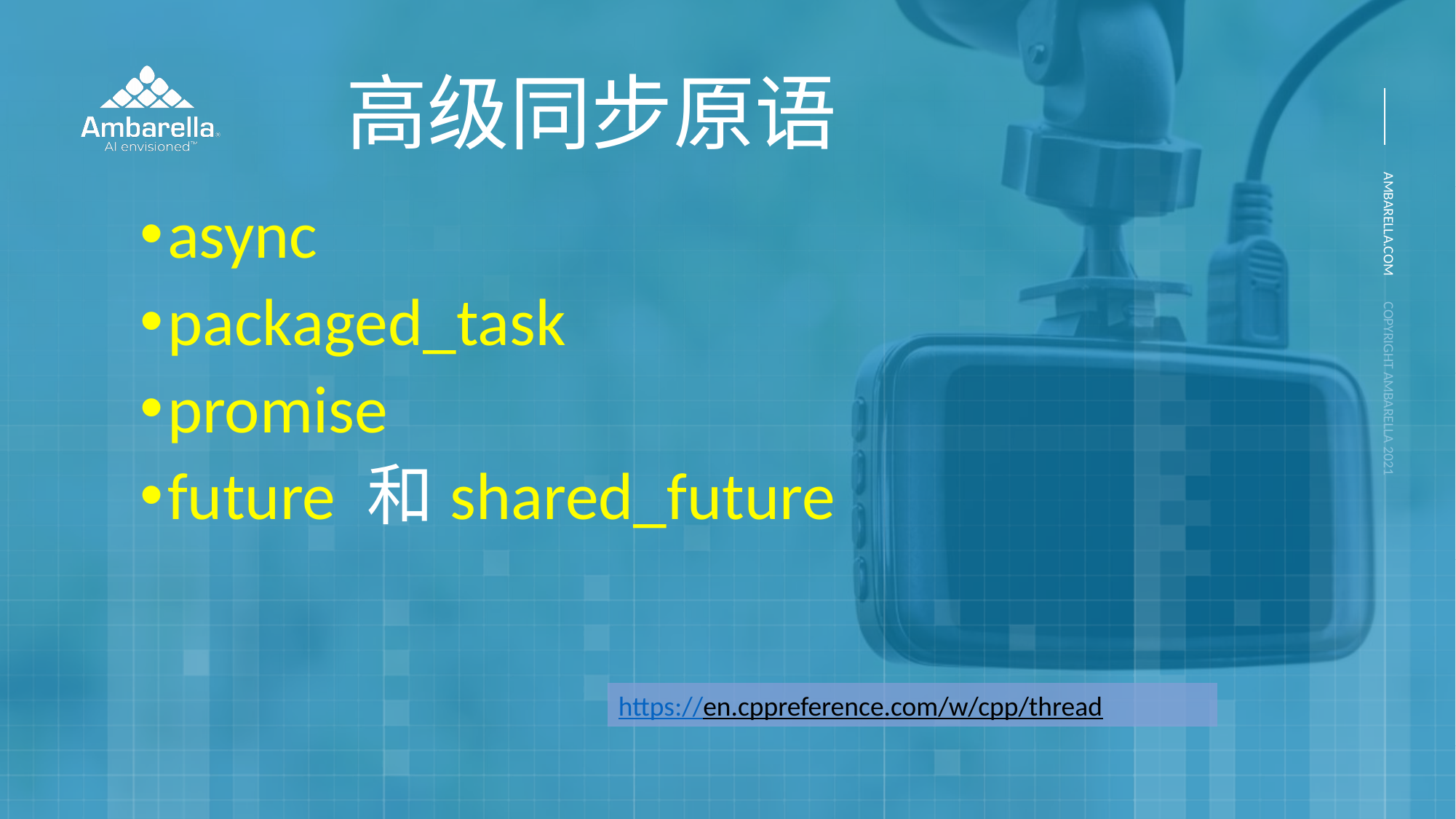

# 高级同步原语
async
packaged_task
promise
future 和shared_future

https://en.cppreference.com/w/cpp/thread